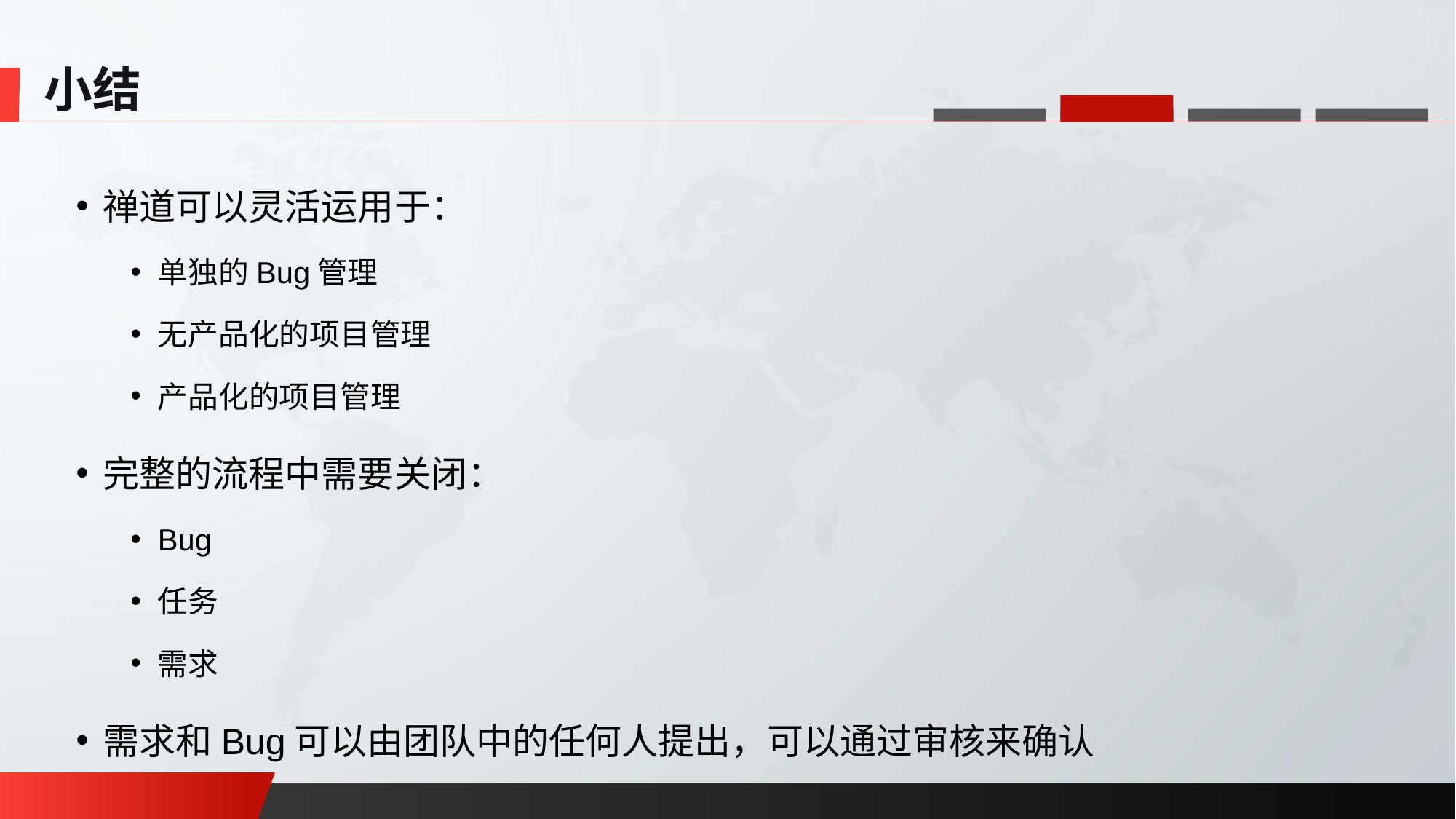

小结

禅道可以灵活运用于：
单独的Bug管理
无产品化的项目管理
产品化的项目管理
完整的流程中需要关闭：
Bug
任务
需求
需求和Bug可以由团队中的任何人提出，可以通过审核来确认